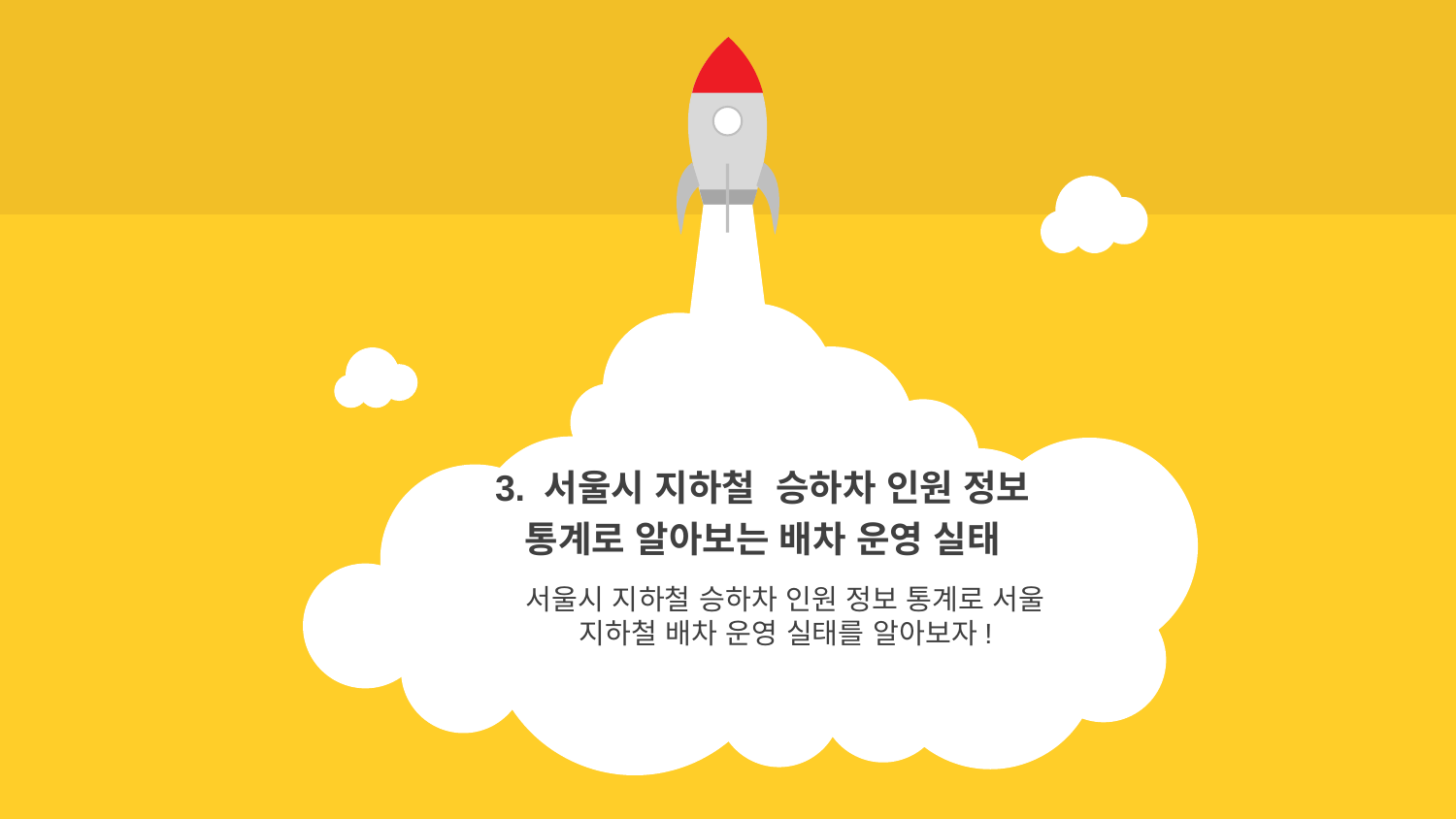

3. 서울시 지하철  승하차 인원 정보
통계로 알아보는 배차 운영 실태
서울시 지하철 승하차 인원 정보 통계로 서울 지하철 배차 운영 실태를 알아보자!